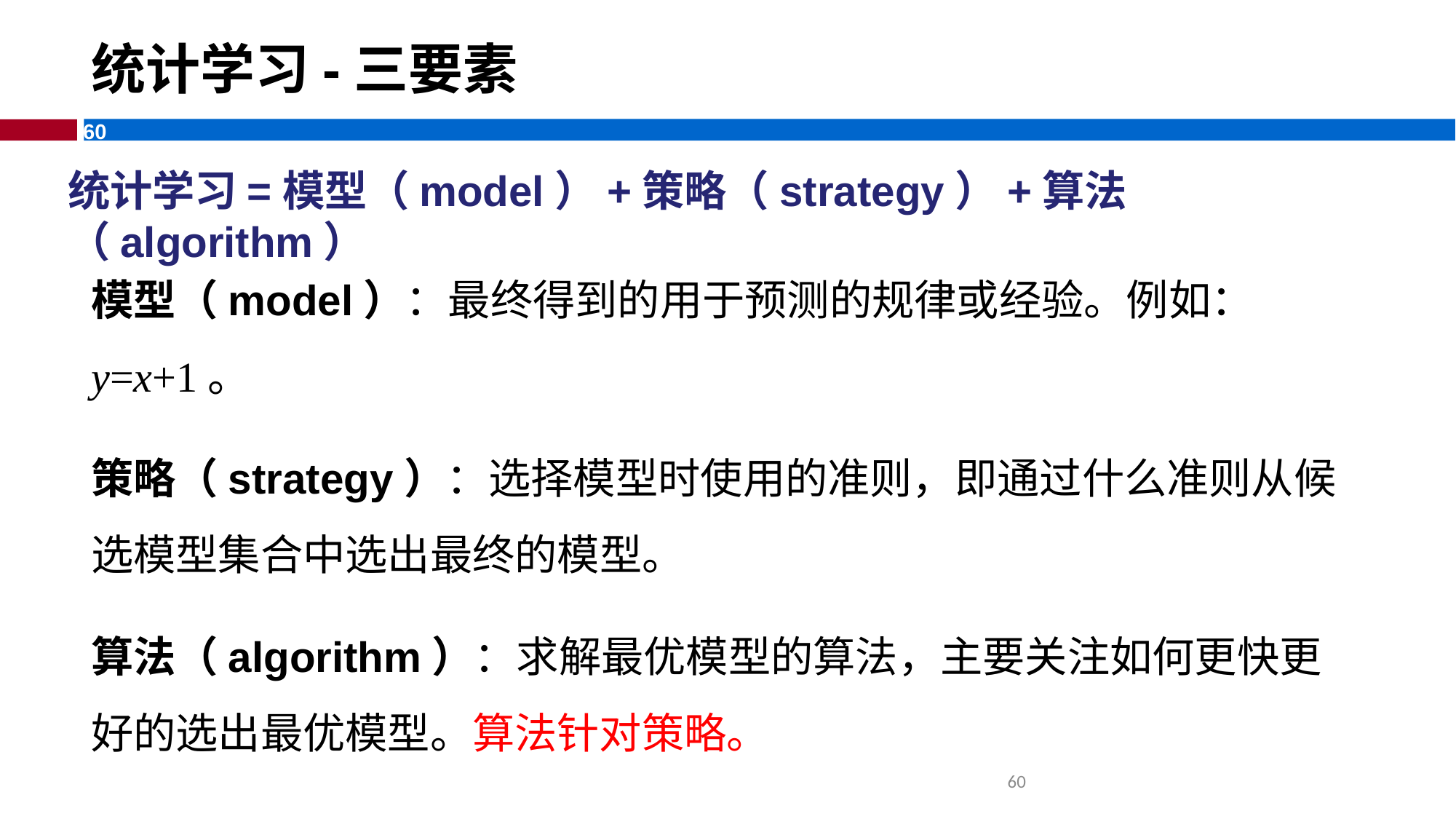

# 统计学习-三要素
统计学习=模型（model）+策略（strategy）+算法（algorithm）
模型（model）：最终得到的用于预测的规律或经验。例如：y=x+1。

策略（strategy）：选择模型时使用的准则，即通过什么准则从候选模型集合中选出最终的模型。

算法（algorithm）：求解最优模型的算法，主要关注如何更快更好的选出最优模型。算法针对策略。
60